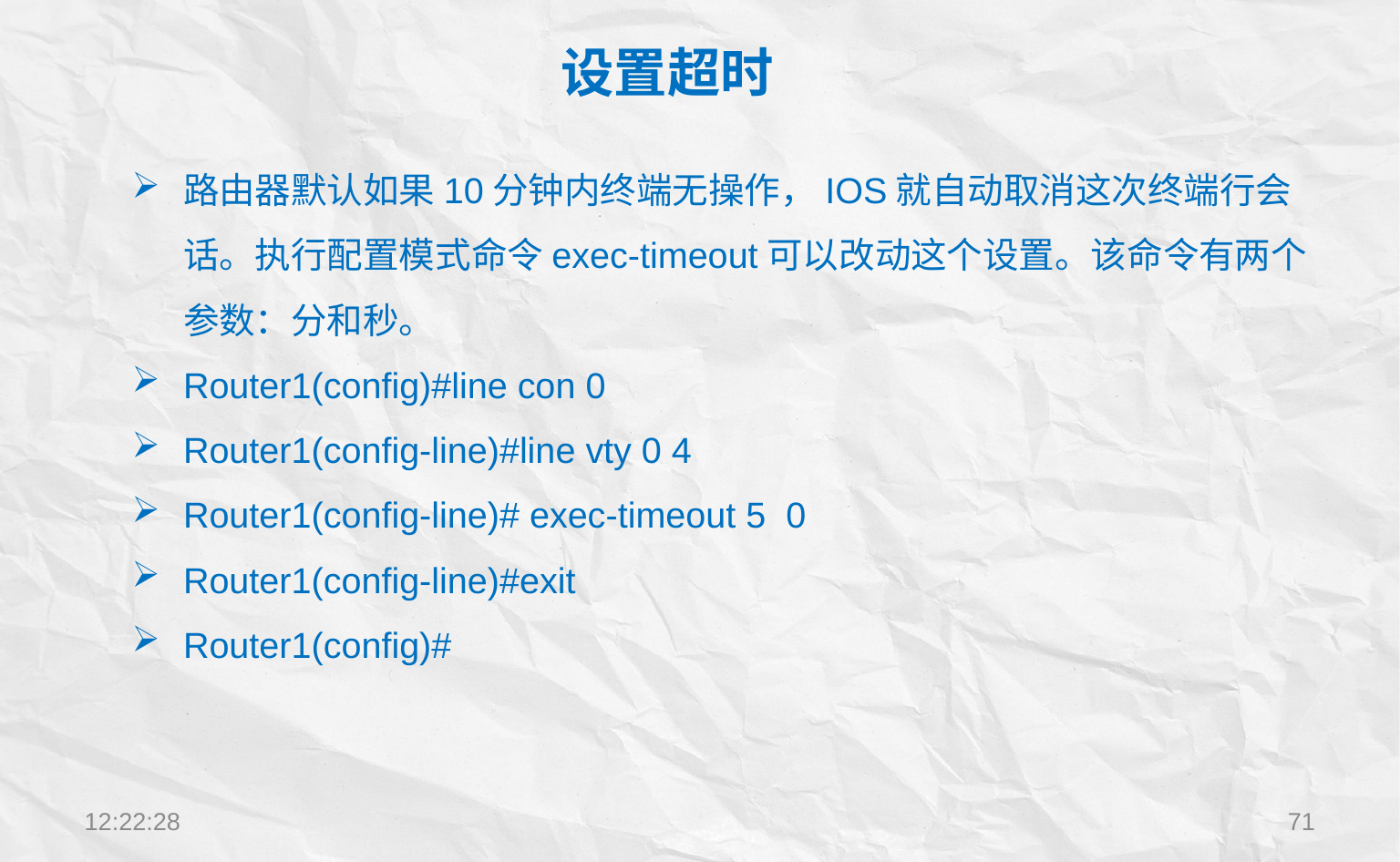

设置超时
路由器默认如果10分钟内终端无操作，IOS就自动取消这次终端行会话。执行配置模式命令exec-timeout可以改动这个设置。该命令有两个参数：分和秒。
Router1(config)#line con 0
Router1(config-line)#line vty 0 4
Router1(config-line)# exec-timeout 5  0
Router1(config-line)#exit
Router1(config)#
12:22:28
71